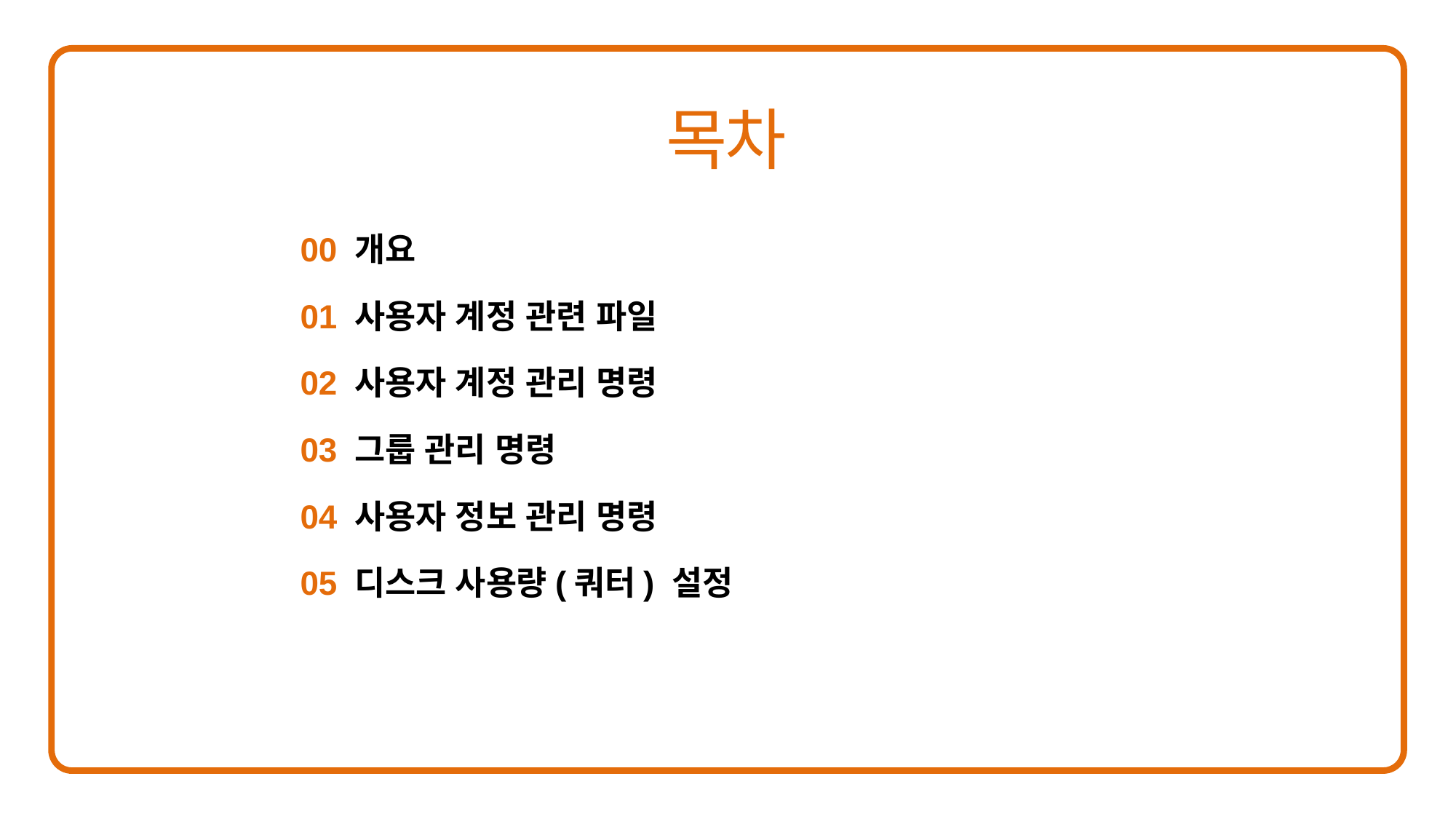

00 개요
01 사용자 계정 관련 파일
02 사용자 계정 관리 명령
03 그룹 관리 명령
04 사용자 정보 관리 명령
05 디스크 사용량(쿼터) 설정